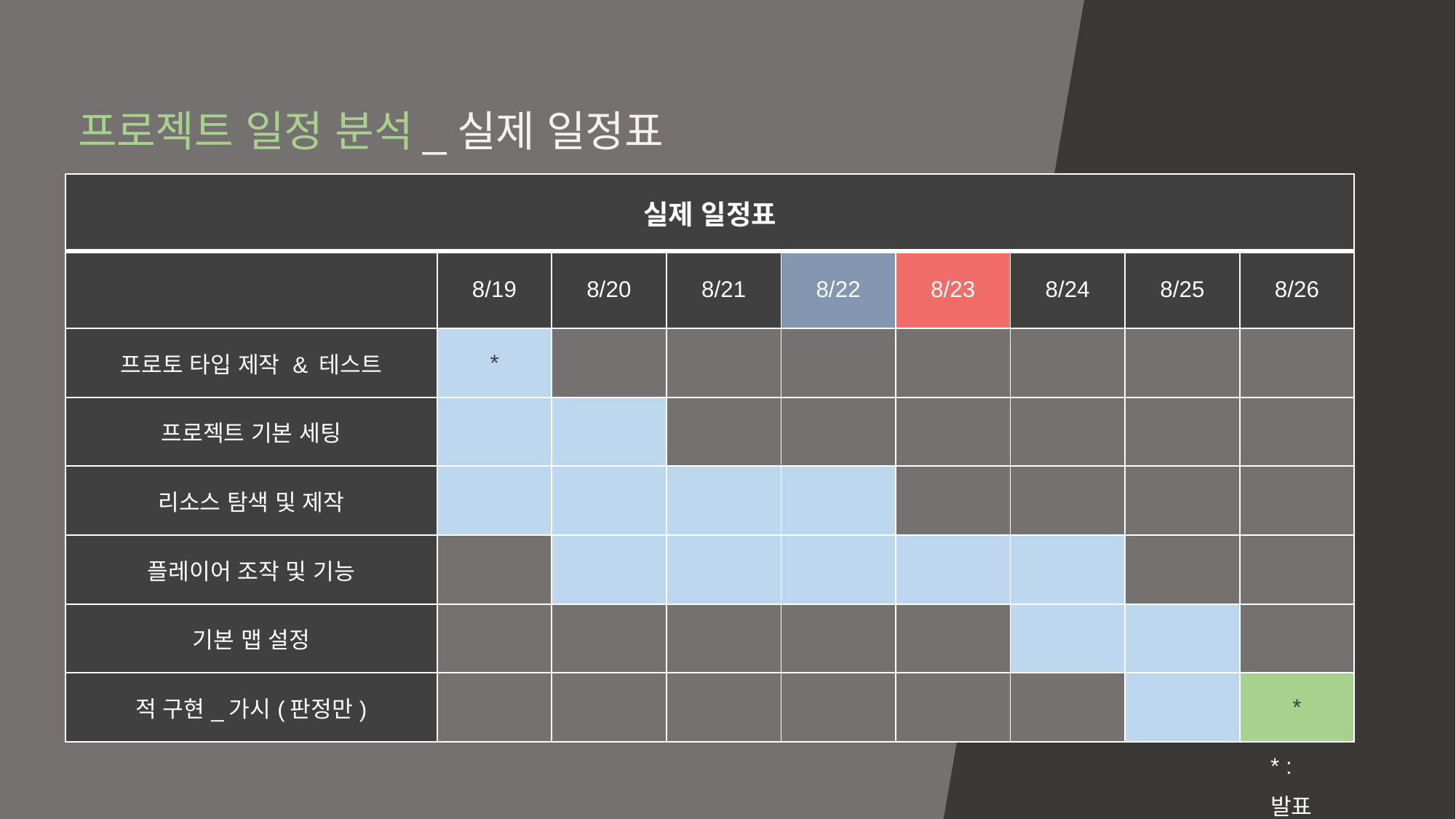

프로젝트 일정 분석_실제 일정표
| 실제 일정표 |  |  |  |  |  |  |  |  |
| --- | --- | --- | --- | --- | --- | --- | --- | --- |
|  | 8/19 | 8/20 | 8/21 | 8/22 | 8/23 | 8/24 | 8/25 | 8/26 |
| 프로토 타입 제작 & 테스트 | \* |  |  |  |  |  |  |  |
| 프로젝트 기본 세팅 |  |  |  |  |  |  |  |  |
| 리소스 탐색 및 제작 |  |  |  |  |  |  |  |  |
| 플레이어 조작 및 기능 |  |  |  |  |  |  |  |  |
| 기본 맵 설정 |  |  |  |  |  |  |  |  |
| 적 구현\_가시(판정만) |  |  |  |  |  |  |  | \* |
* : 발표